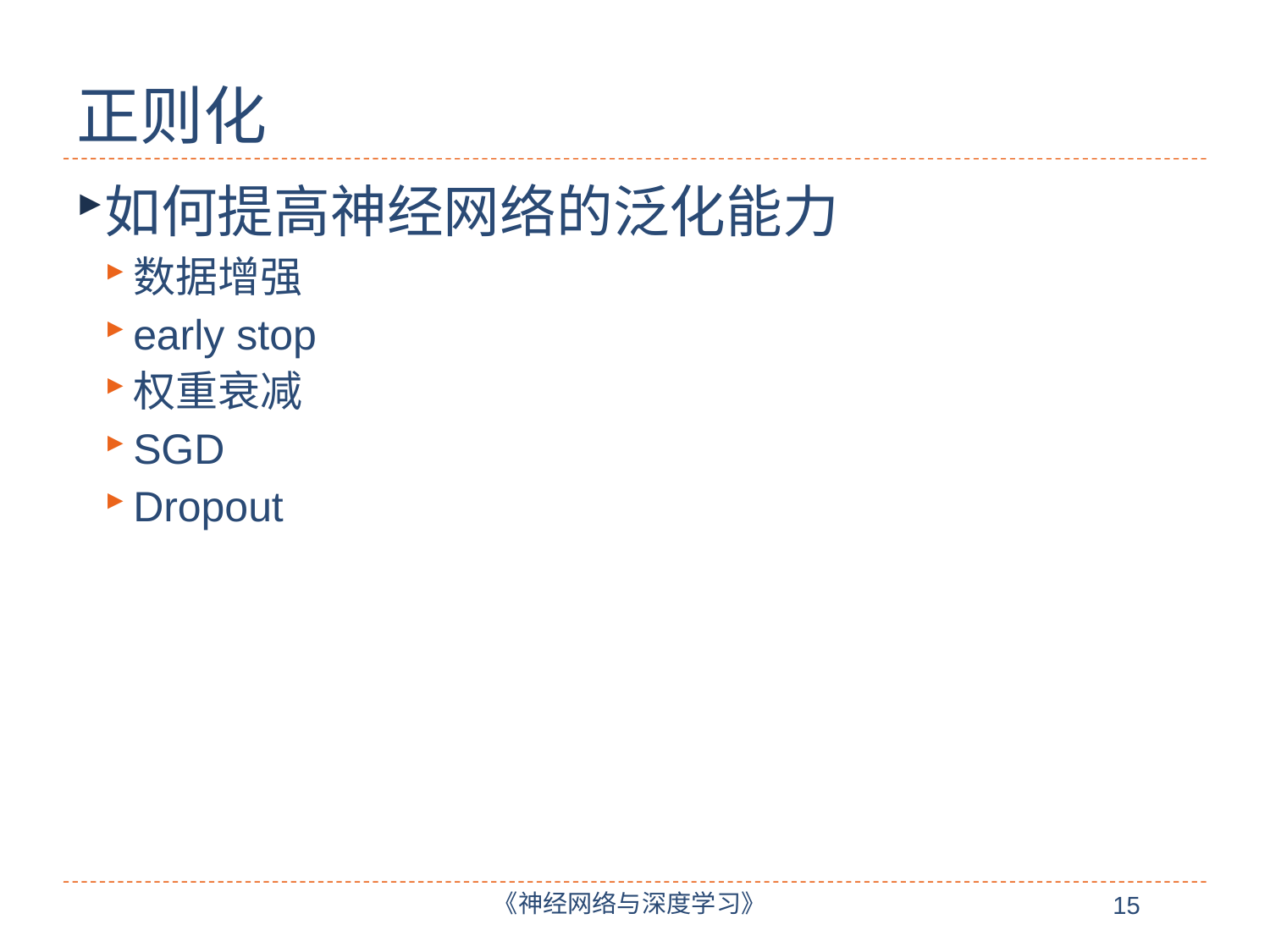

# 正则化
如何提高神经网络的泛化能力
数据增强
early stop
权重衰减
SGD
Dropout